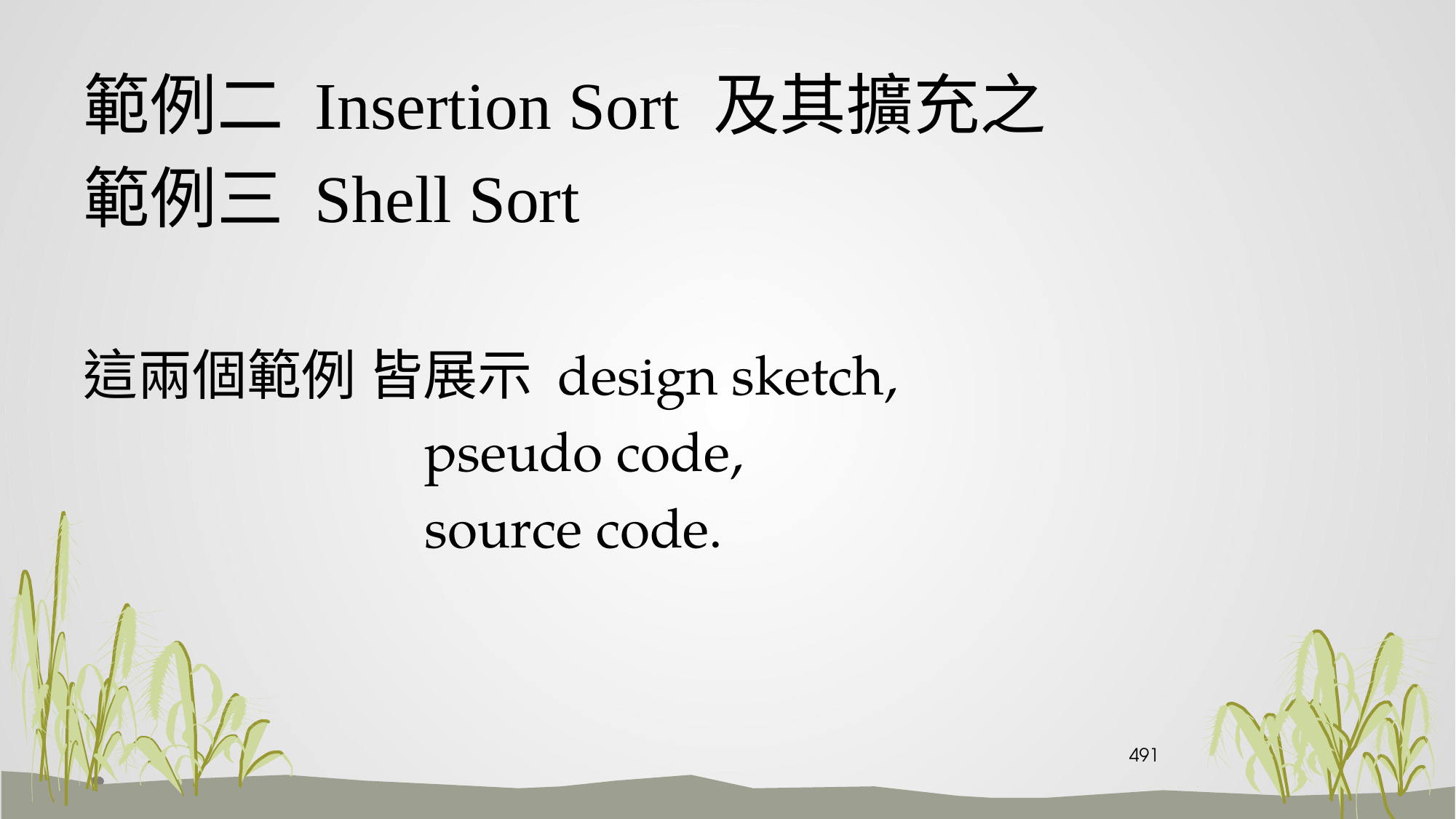

範例二 Insertion Sort 及其擴充之
範例三 Shell Sort

這兩個範例 皆展示 design sketch,
                         pseudo code,
                         source code.
491